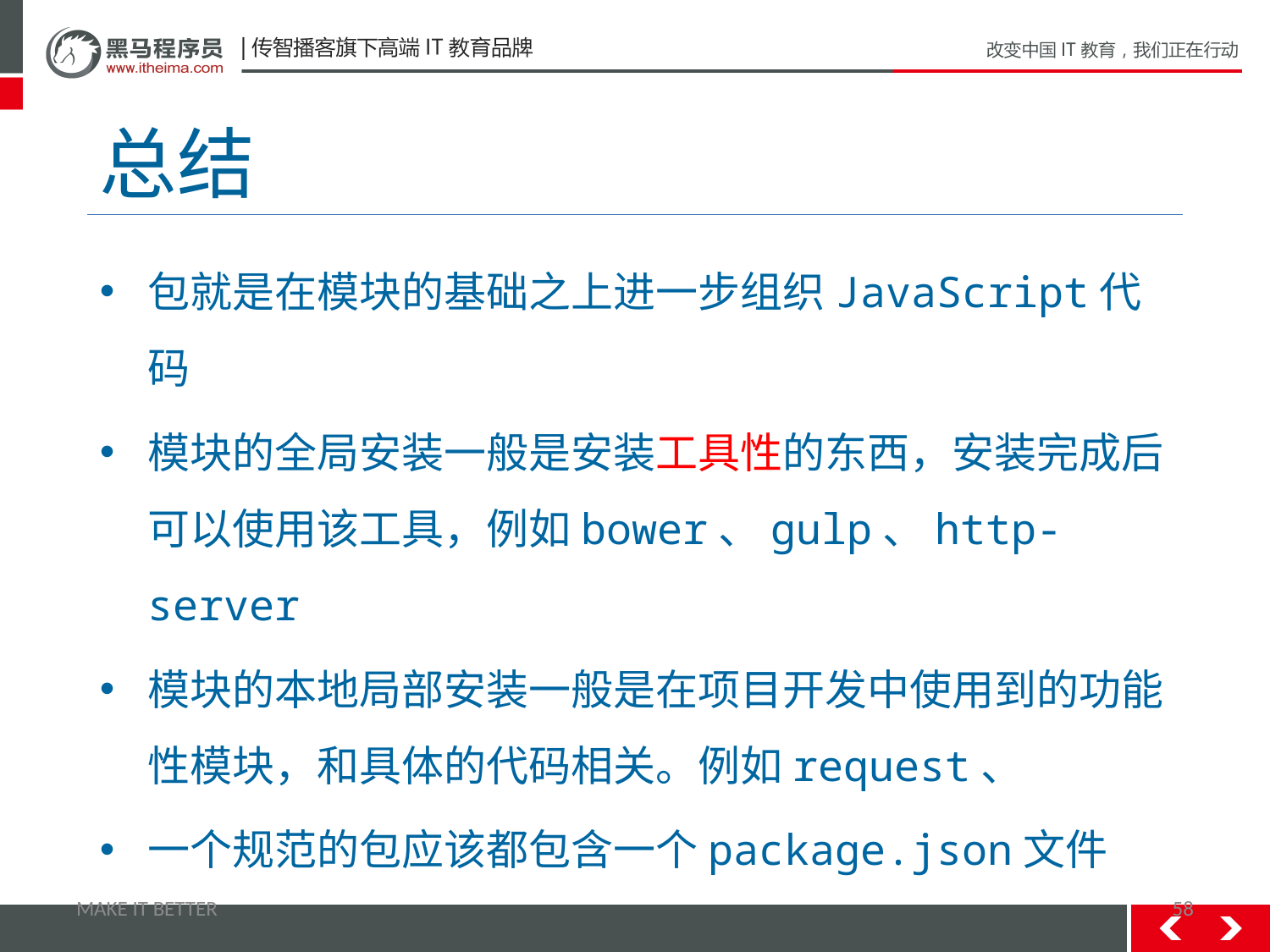

# 总结
包就是在模块的基础之上进一步组织JavaScript代码
模块的全局安装一般是安装工具性的东西，安装完成后可以使用该工具，例如bower、gulp、http-server
模块的本地局部安装一般是在项目开发中使用到的功能性模块，和具体的代码相关。例如request、
一个规范的包应该都包含一个package.json文件

MAKE IT BETTER
58